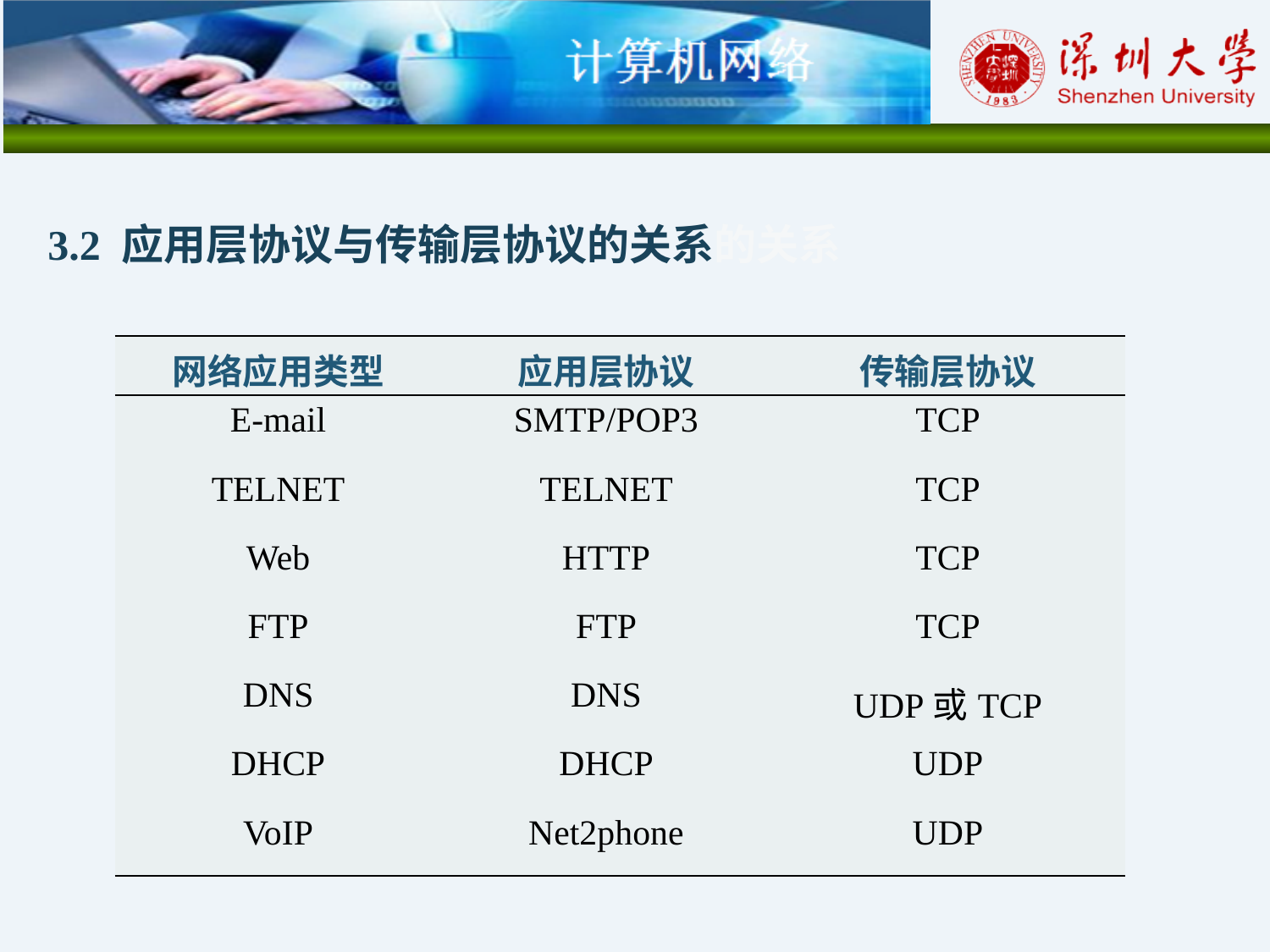

3.2 应用层协议与传输层协议的关系的关系
| 网络应用类型 | 应用层协议 | 传输层协议 |
| --- | --- | --- |
| E-mail | SMTP/POP3 | TCP |
| TELNET | TELNET | TCP |
| Web | HTTP | TCP |
| FTP | FTP | TCP |
| DNS | DNS | UDP或TCP |
| DHCP | DHCP | UDP |
| VoIP | Net2phone | UDP |